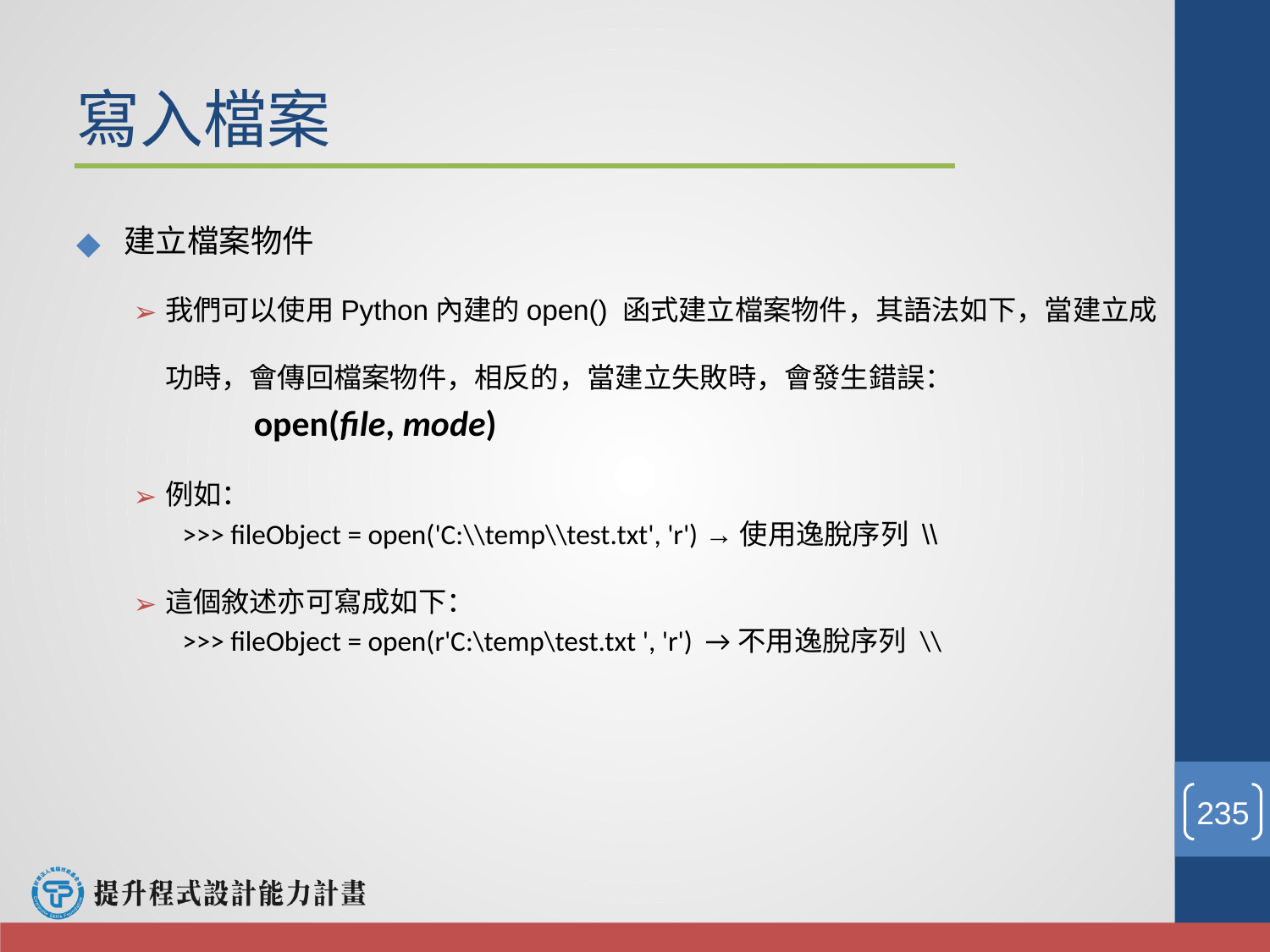

# 寫入檔案
建立檔案物件
我們可以使用Python內建的open() 函式建立檔案物件，其語法如下，當建立成功時，會傳回檔案物件，相反的，當建立失敗時，會發生錯誤：
	open(file, mode)
例如：
>>> fileObject = open('C:\\temp\\test.txt', 'r') →使用逸脫序列 \\
這個敘述亦可寫成如下：
>>> fileObject = open(r'C:\temp\test.txt ', 'r')  →不用逸脫序列 \\

235